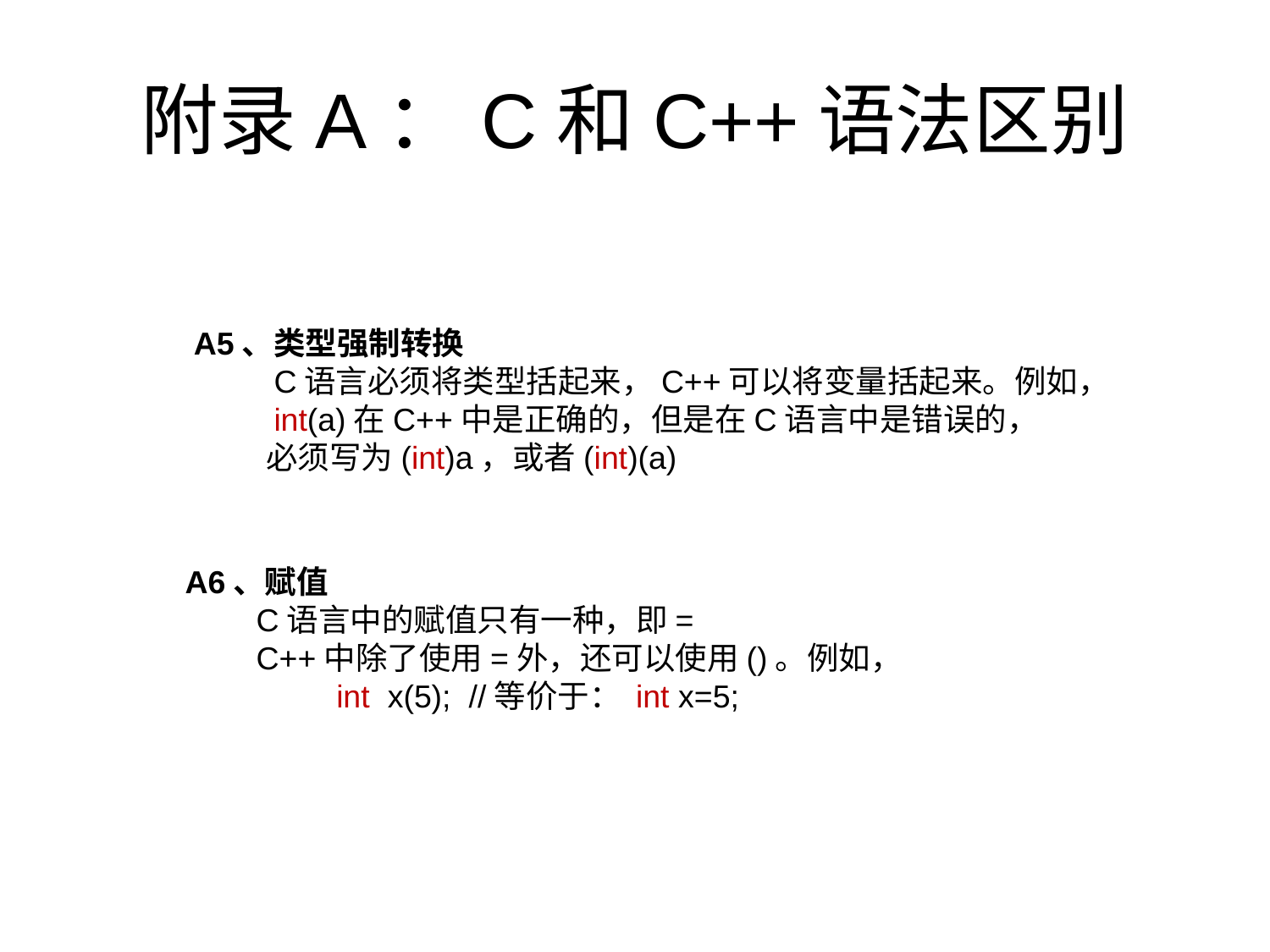

# 附录A：C和C++语法区别
A5、类型强制转换
         C语言必须将类型括起来，C++可以将变量括起来。例如，
         int(a)在C++中是正确的，但是在C语言中是错误的，
         必须写为(int)a，或者(int)(a)

A6、赋值
        C语言中的赋值只有一种，即=
        C++中除了使用=外，还可以使用()。例如，
                 int  x(5);  //等价于： int x=5;